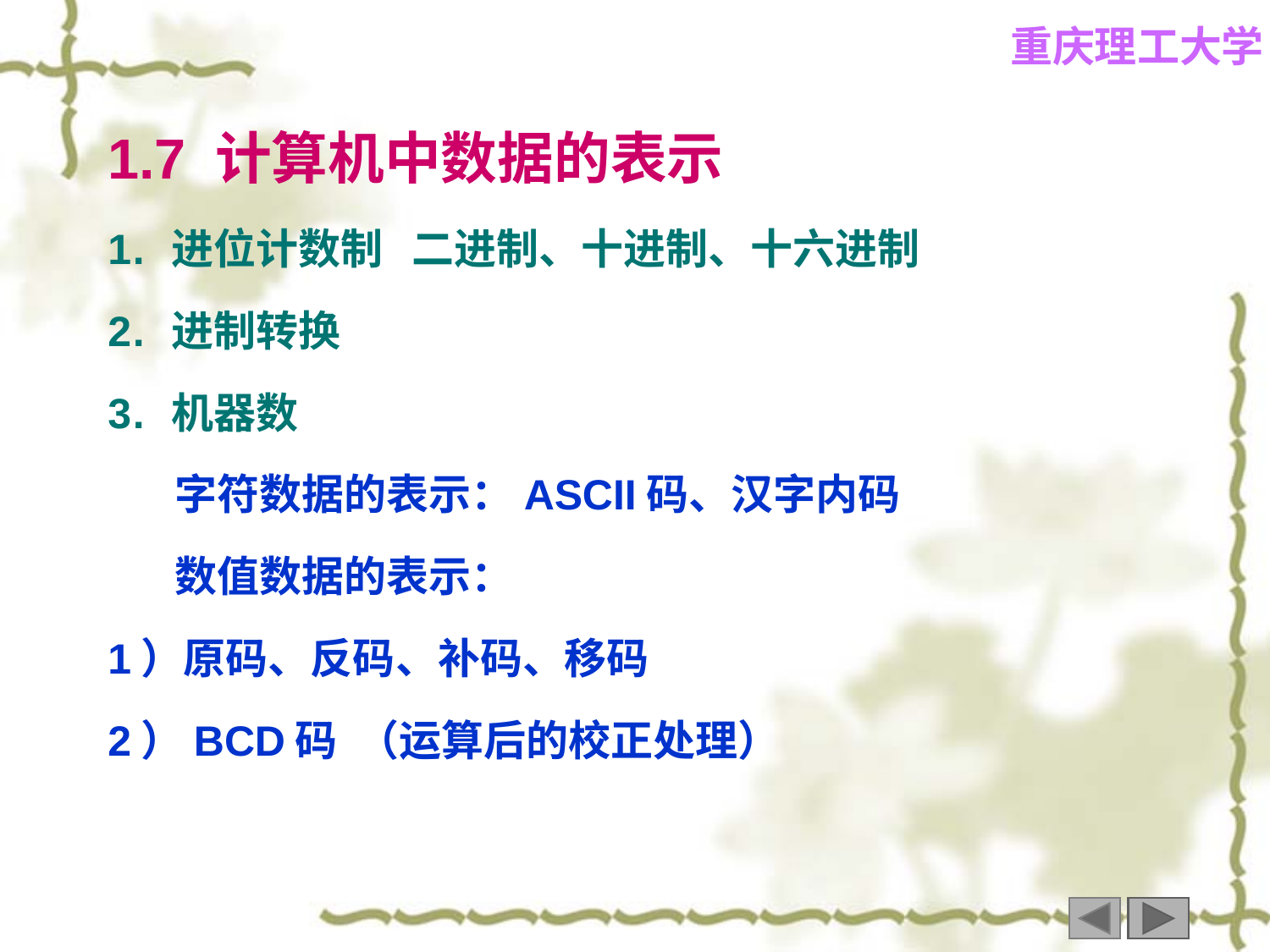

1.7 计算机中数据的表示
进位计数制   二进制、十进制、十六进制
进制转换
机器数
      字符数据的表示：ASCII码、汉字内码
      数值数据的表示：
1）原码、反码、补码、移码
2）BCD码  （运算后的校正处理）